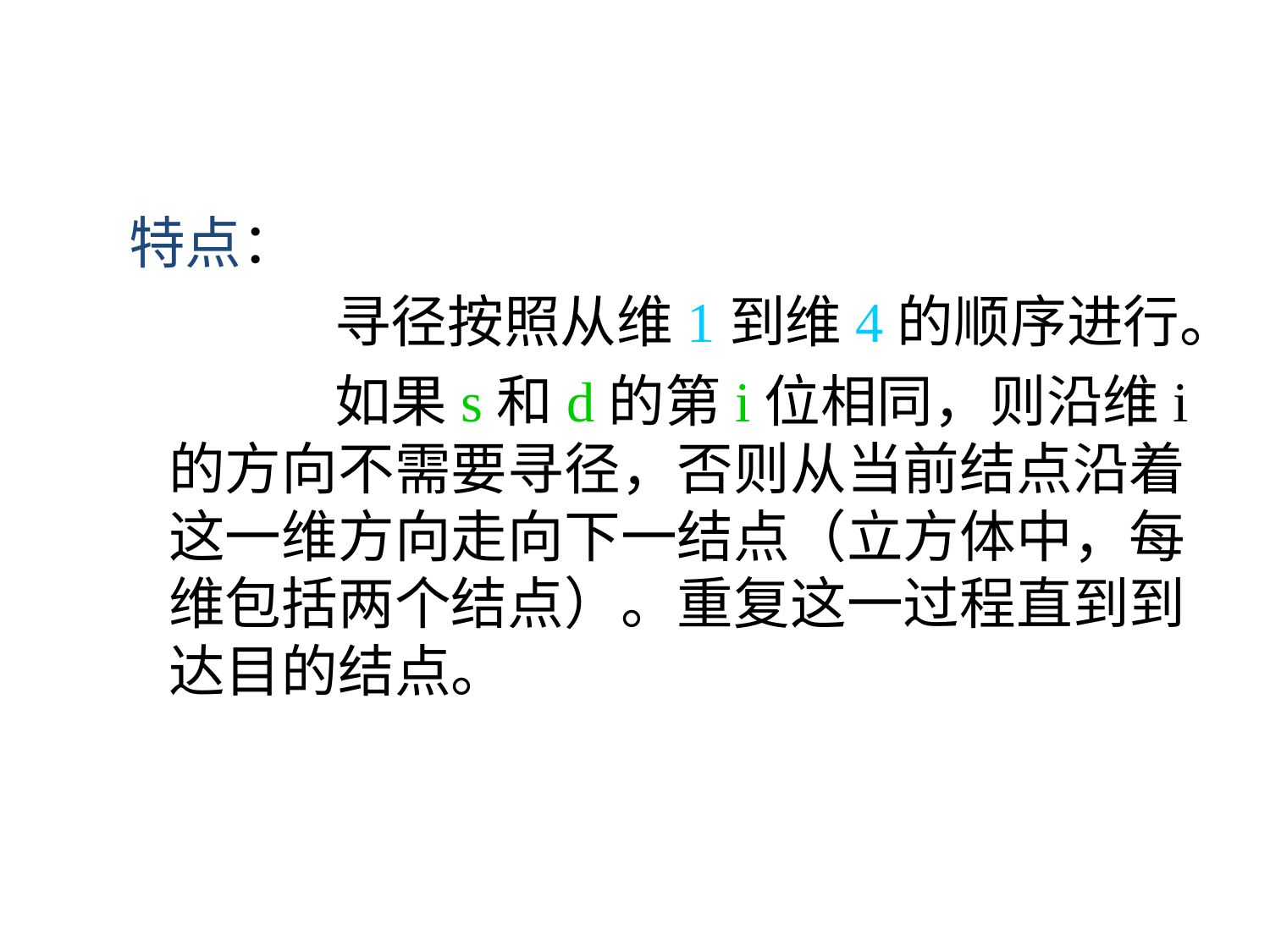

特点：
		  寻径按照从维1到维4的顺序进行。
		  如果s和d的第i位相同，则沿维i的方向不需要寻径，否则从当前结点沿着这一维方向走向下一结点（立方体中，每维包括两个结点）。重复这一过程直到到达目的结点。